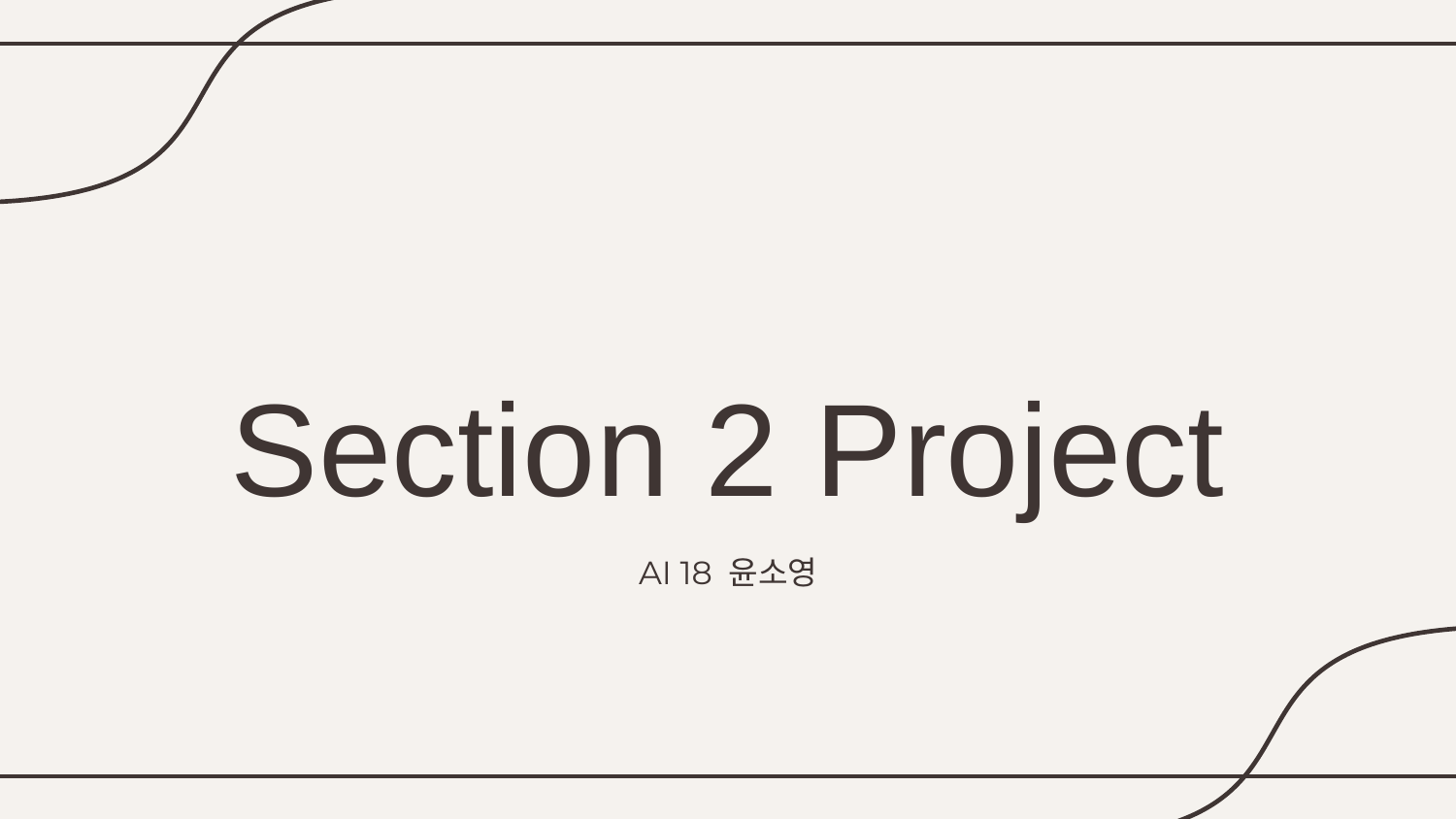

# Section 2 Project
AI 18 윤소영